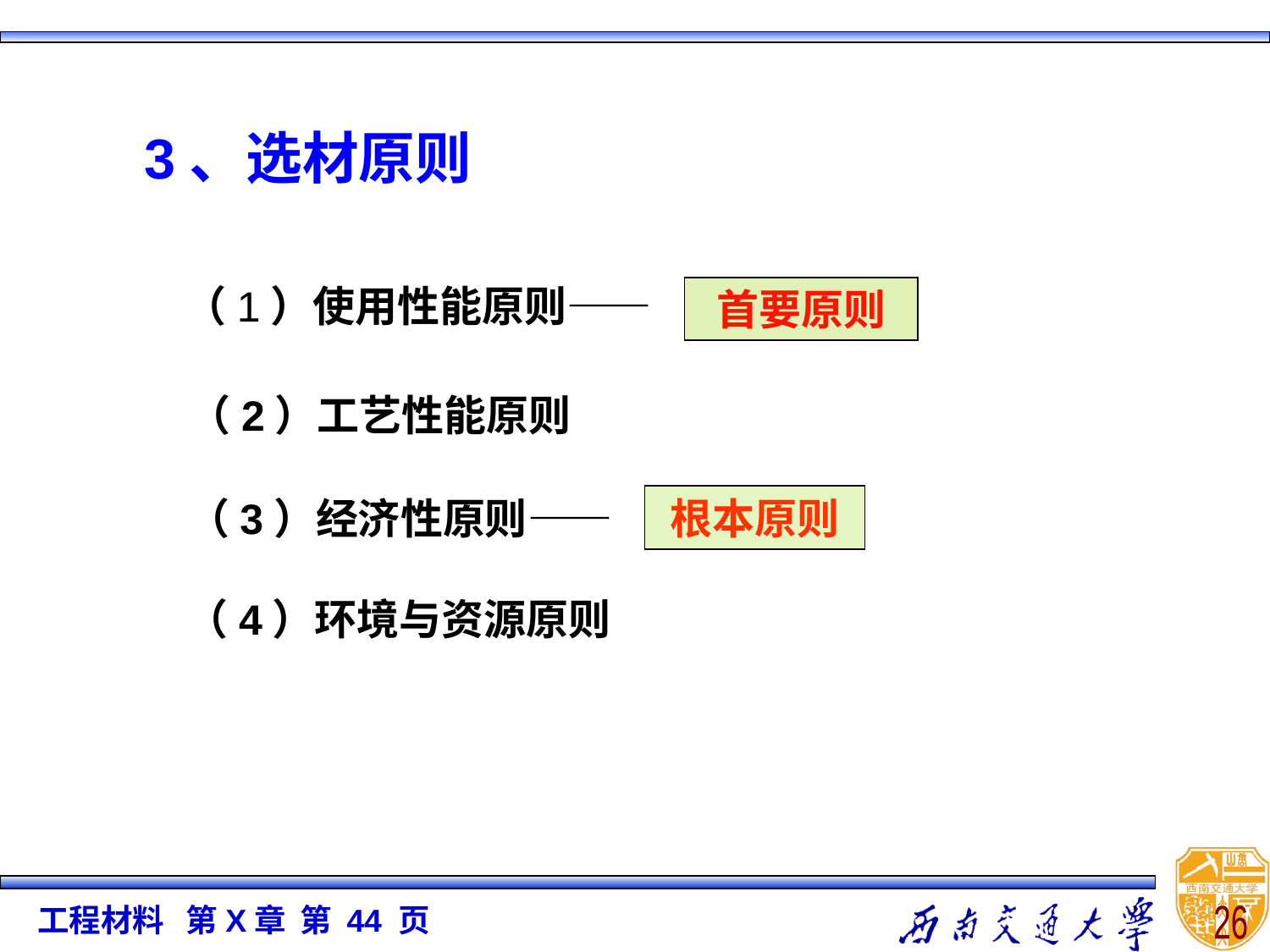

3、选材原则
（1）使用性能原则——
首要原则
（2）工艺性能原则
（3）经济性原则——
根本原则
（4）环境与资源原则
26